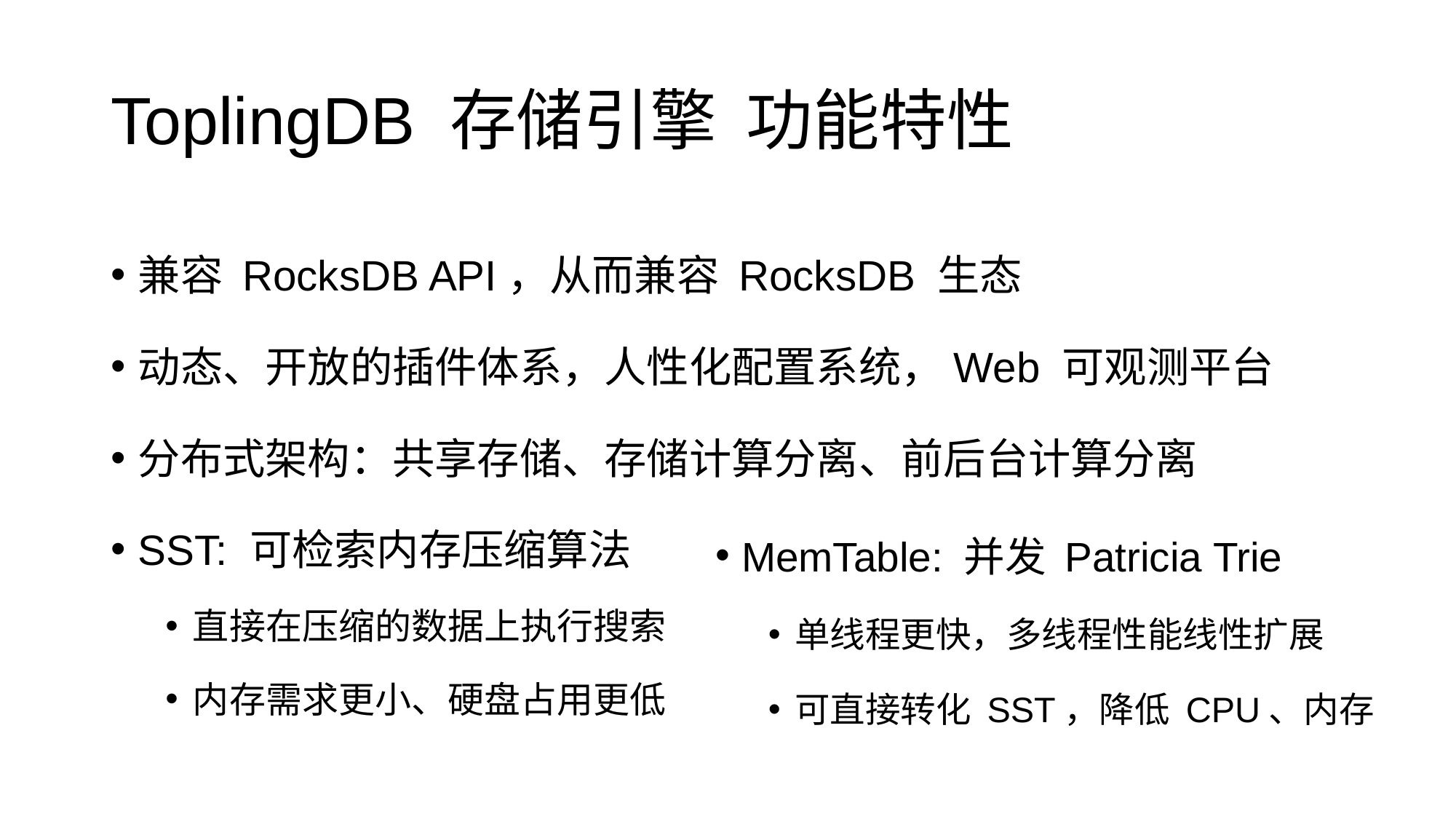

# ToplingDB 存储引擎  功能特性
兼容 RocksDB API，从而兼容 RocksDB 生态
动态、开放的插件体系，人性化配置系统，Web 可观测平台
分布式架构：共享存储、存储计算分离、前后台计算分离
SST: 可检索内存压缩算法
直接在压缩的数据上执行搜索
内存需求更小、硬盘占用更低
MemTable: 并发 Patricia Trie
单线程更快，多线程性能线性扩展
可直接转化 SST，降低 CPU、内存